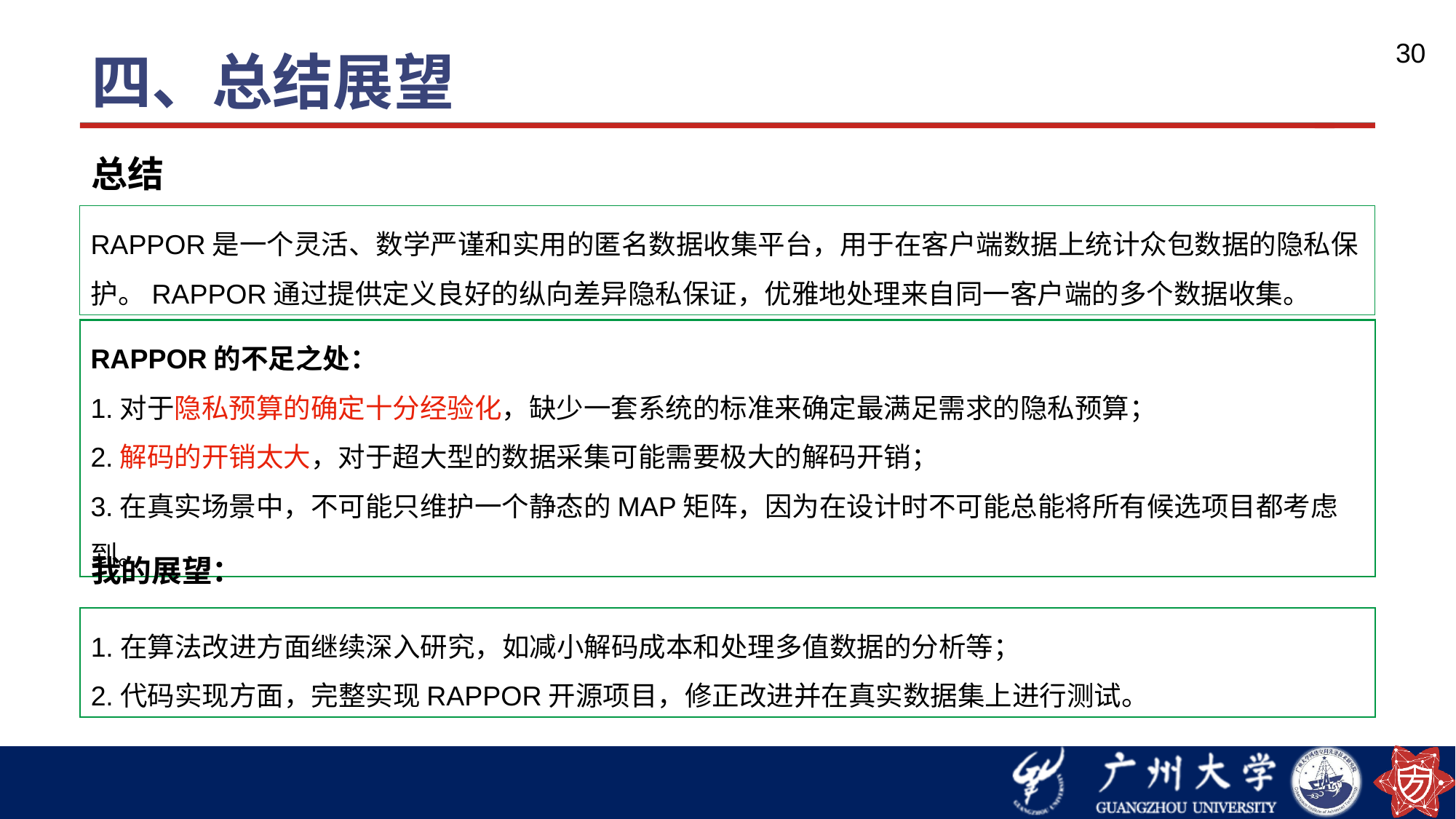

# 四、总结展望
30
总结
RAPPOR是一个灵活、数学严谨和实用的匿名数据收集平台，用于在客户端数据上统计众包数据的隐私保护。RAPPOR通过提供定义良好的纵向差异隐私保证，优雅地处理来自同一客户端的多个数据收集。
RAPPOR的不足之处：
1.对于隐私预算的确定十分经验化，缺少一套系统的标准来确定最满足需求的隐私预算；
2.解码的开销太大，对于超大型的数据采集可能需要极大的解码开销；
3.在真实场景中，不可能只维护一个静态的MAP矩阵，因为在设计时不可能总能将所有候选项目都考虑到。
我的展望：
1.在算法改进方面继续深入研究，如减小解码成本和处理多值数据的分析等；
2.代码实现方面，完整实现RAPPOR开源项目，修正改进并在真实数据集上进行测试。